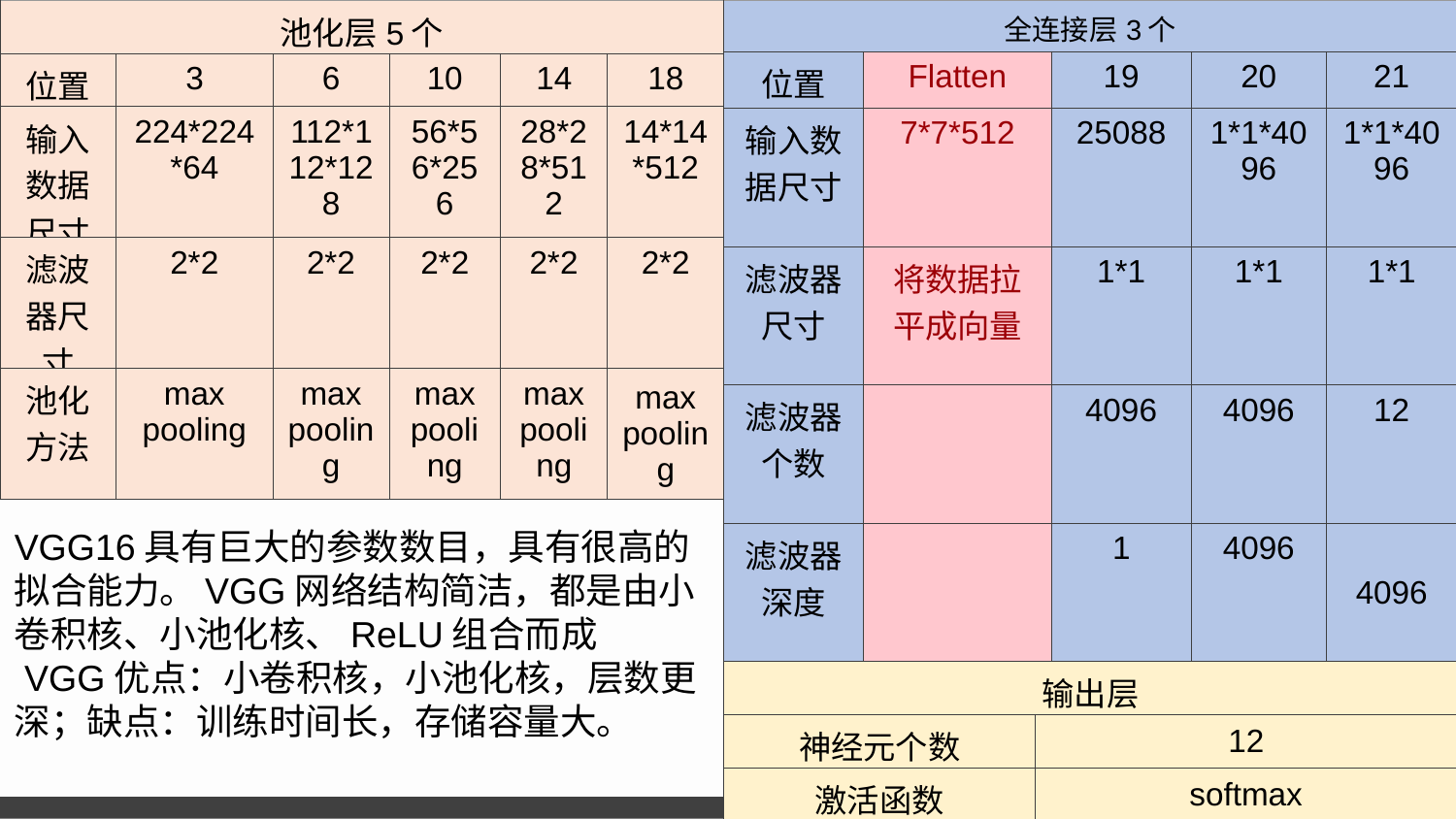

| 池化层5个 |  |  |  |  |  |
| --- | --- | --- | --- | --- | --- |
| 位置 | 3 | 6 | 10 | 14 | 18 |
| 输入数据尺寸 | 224\*224\*64 | 112\*112\*128 | 56\*56\*256 | 28\*28\*512 | 14\*14\*512 |
| 滤波器尺寸 | 2\*2 | 2\*2 | 2\*2 | 2\*2 | 2\*2 |
| 池化方法 | max pooling | max pooling | max pooling | max pooling | max pooling |
| 全连接层3个 |  |  |  |  |
| --- | --- | --- | --- | --- |
| 位置 | Flatten | 19 | 20 | 21 |
| 输入数据尺寸 | 7\*7\*512 | 25088 | 1\*1\*4096 | 1\*1\*4096 |
| 滤波器尺寸 | 将数据拉平成向量 | 1\*1 | 1\*1 | 1\*1 |
| 滤波器个数 |  | 4096 | 4096 | 12 |
| 滤波器深度 |  | 1 | 4096 | 4096 |
网络结构

VGG16具有巨大的参数数目，具有很高的拟合能力。VGG网络结构简洁，都是由小卷积核、小池化核、ReLU组合而成
 VGG优点：小卷积核，小池化核，层数更深；缺点：训练时间长，存储容量大。
| 输出层 |  |
| --- | --- |
| 神经元个数 | 12 |
| 激活函数 | softmax |